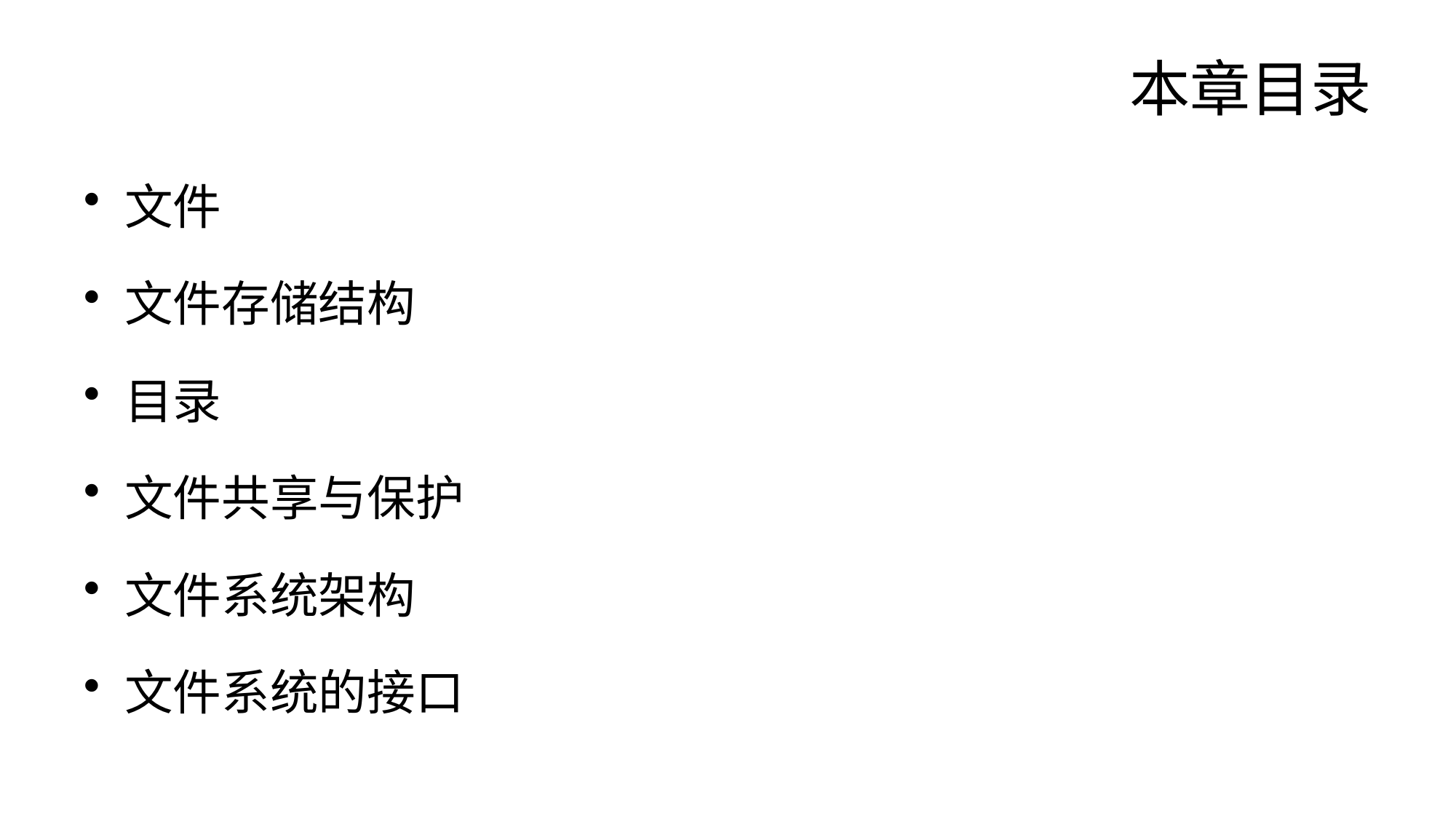

# 本章目录
文件
文件存储结构
目录
文件共享与保护
文件系统架构
文件系统的接口